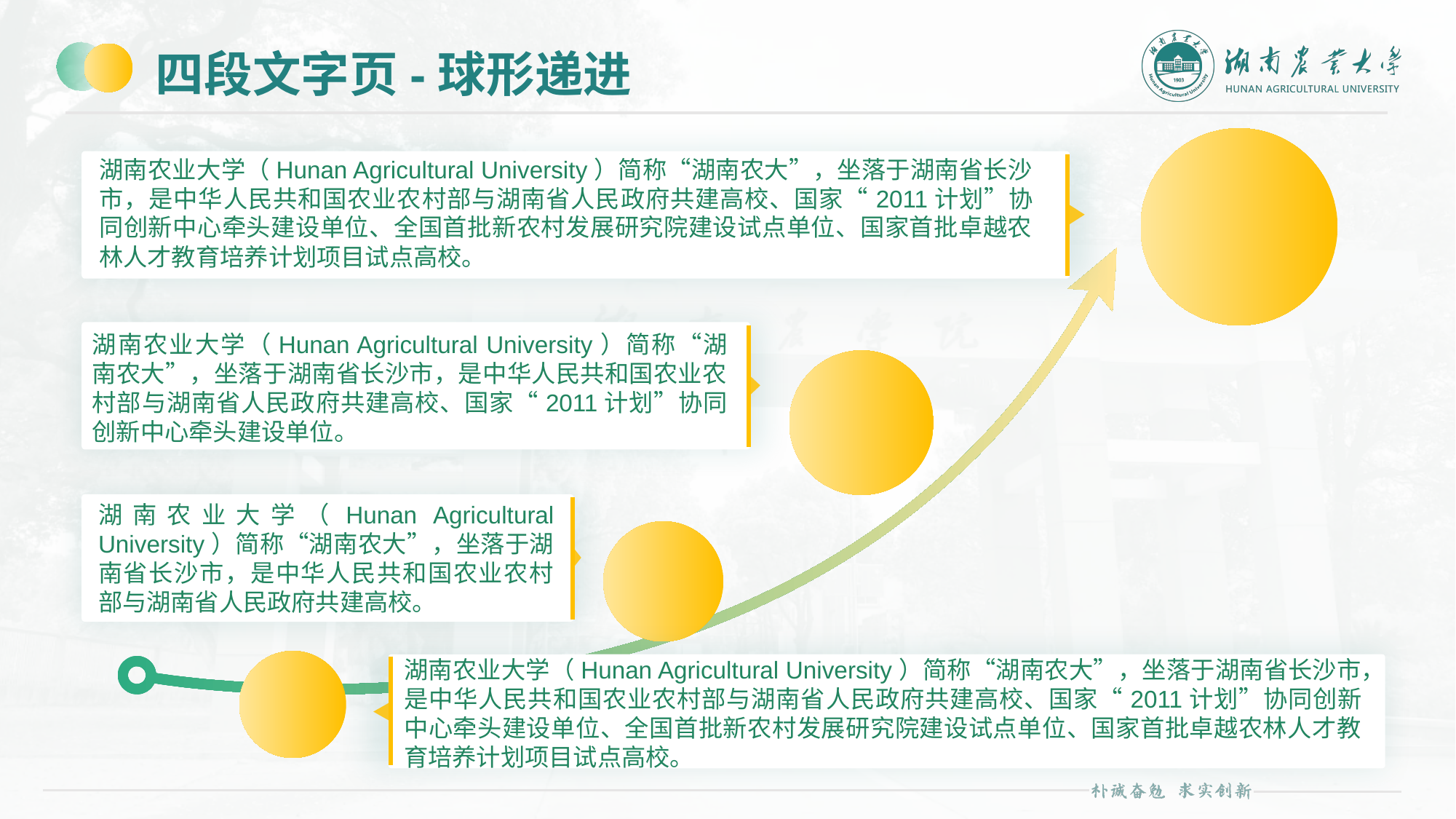

# 四段文字页-球形递进

湖南农业大学（Hunan Agricultural University）简称“湖南农大”，坐落于湖南省长沙市，是中华人民共和国农业农村部与湖南省人民政府共建高校、国家“2011计划”协同创新中心牵头建设单位、全国首批新农村发展研究院建设试点单位、国家首批卓越农林人才教育培养计划项目试点高校。

湖南农业大学（Hunan Agricultural University）简称“湖南农大”，坐落于湖南省长沙市，是中华人民共和国农业农村部与湖南省人民政府共建高校、国家“2011计划”协同创新中心牵头建设单位。

湖南农业大学（Hunan Agricultural University）简称“湖南农大”，坐落于湖南省长沙市，是中华人民共和国农业农村部与湖南省人民政府共建高校。

湖南农业大学（Hunan Agricultural University）简称“湖南农大”，坐落于湖南省长沙市，是中华人民共和国农业农村部与湖南省人民政府共建高校、国家“2011计划”协同创新中心牵头建设单位、全国首批新农村发展研究院建设试点单位、国家首批卓越农林人才教育培养计划项目试点高校。